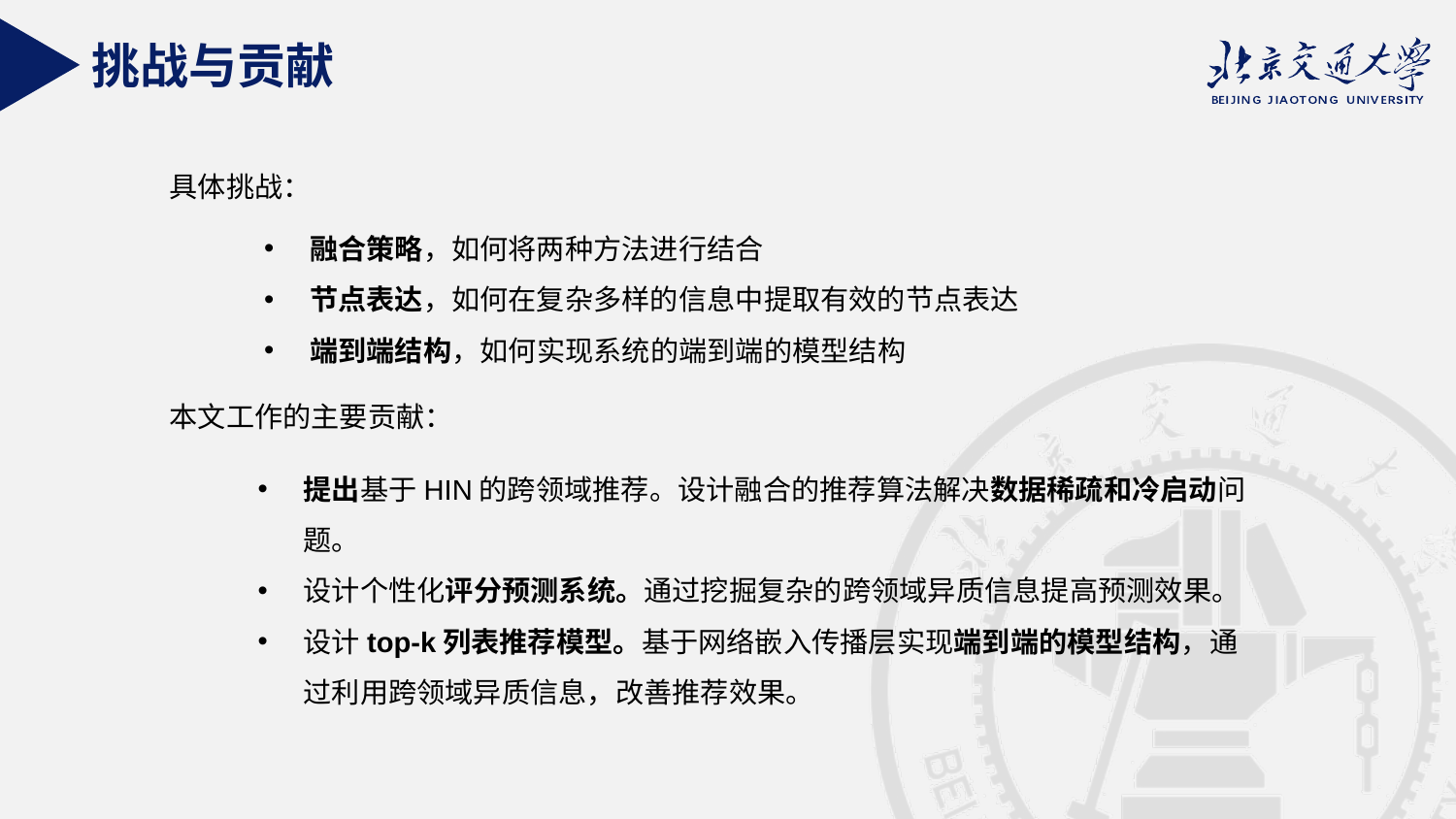

挑战与贡献
具体挑战：
融合策略，如何将两种方法进行结合
节点表达，如何在复杂多样的信息中提取有效的节点表达
端到端结构，如何实现系统的端到端的模型结构
本文工作的主要贡献：
提出基于HIN的跨领域推荐。设计融合的推荐算法解决数据稀疏和冷启动问题。
设计个性化评分预测系统。通过挖掘复杂的跨领域异质信息提高预测效果。
设计top-k列表推荐模型。基于网络嵌入传播层实现端到端的模型结构，通过利用跨领域异质信息，改善推荐效果。